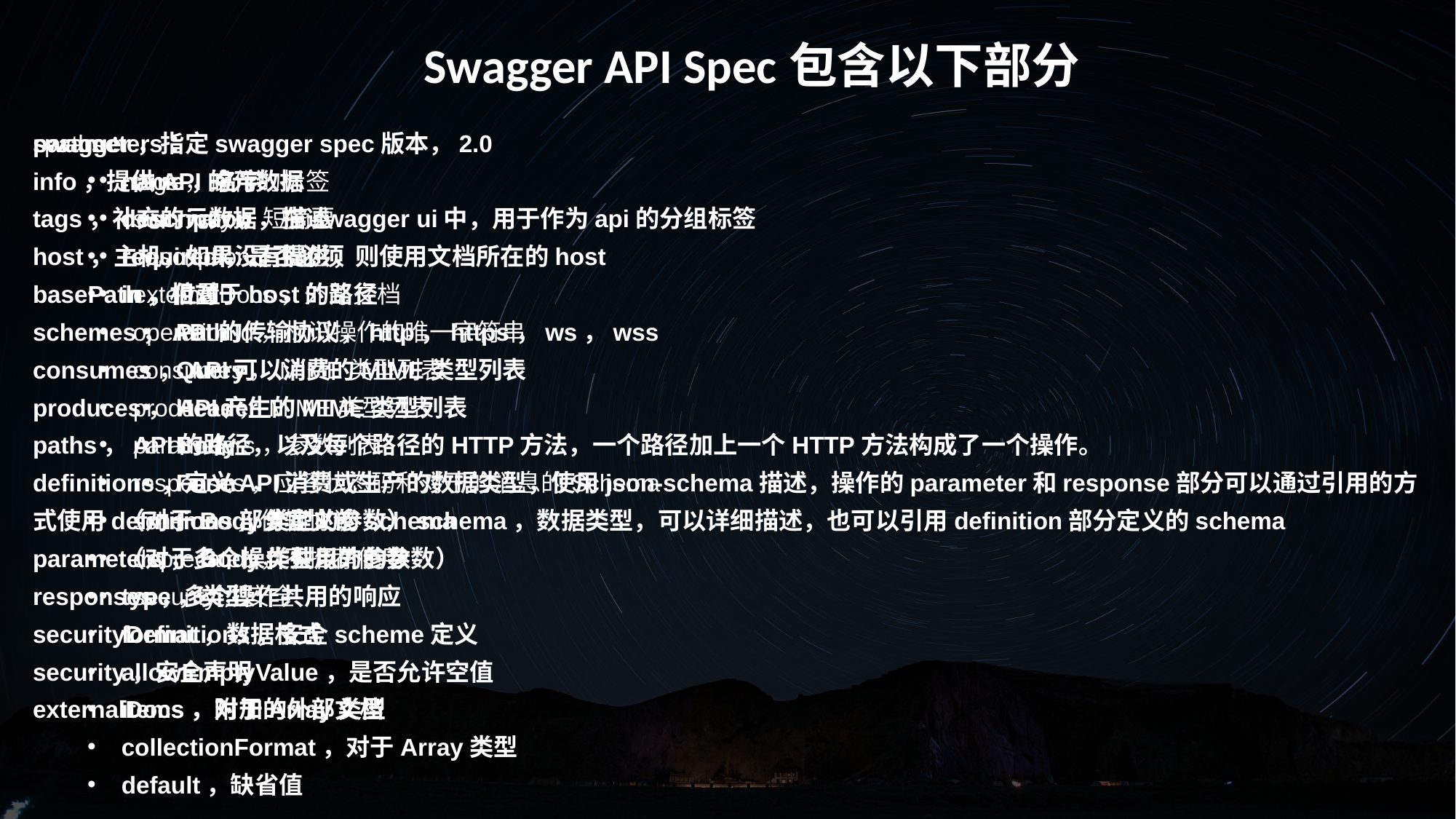

Swagger API Spec包含以下部分
swagger，指定swagger spec版本，2.0
info，提供API的元数据
tags，补充的元数据，在swagger ui中，用于作为api的分组标签
host，主机，如果没有提供，则使用文档所在的host
basePath，相对于host的路径
schemes，API的传输协议，http，https，ws，wss
consumes，API可以消费的MIME类型列表
produces，API产生的MIME类型列表
paths，API的路径，以及每个路径的HTTP方法，一个路径加上一个HTTP方法构成了一个操作。
definitions，定义API消费或生产的数据类型，使用json-schema描述，操作的parameter和response部分可以通过引用的方式使用definitions部分定义的schema
parameters，多个操作共用的参数
responses，多个操作共用的响应
securityDefinitions，安全scheme定义
security，安全声明
externalDocs，附加的外部文档
parameters：
name，名字
description，描述
required，是否必须
in，位置
Path
Query
Header
Body
Form
（对于Body类型的参数）schema，数据类型，可以详细描述，也可以引用definition部分定义的schema
（对于Body类型以外的参数）
type，类型
format，数据格式
allowEmptyValue，是否允许空值
items，对于Array类型
collectionFormat，对于Array类型
default，缺省值
paths：
tags，操作的标签
summary，短摘要
description，描述
externalDocs，外部文档
operationId，标识操作的唯一字符串
consumes，MIME类型列表
produces，MIME类型列表
parameters，参数列表
responses，应答状态码和对于的消息的Schema
schemes，传输协议
deprecated，不推荐使用
security，安全